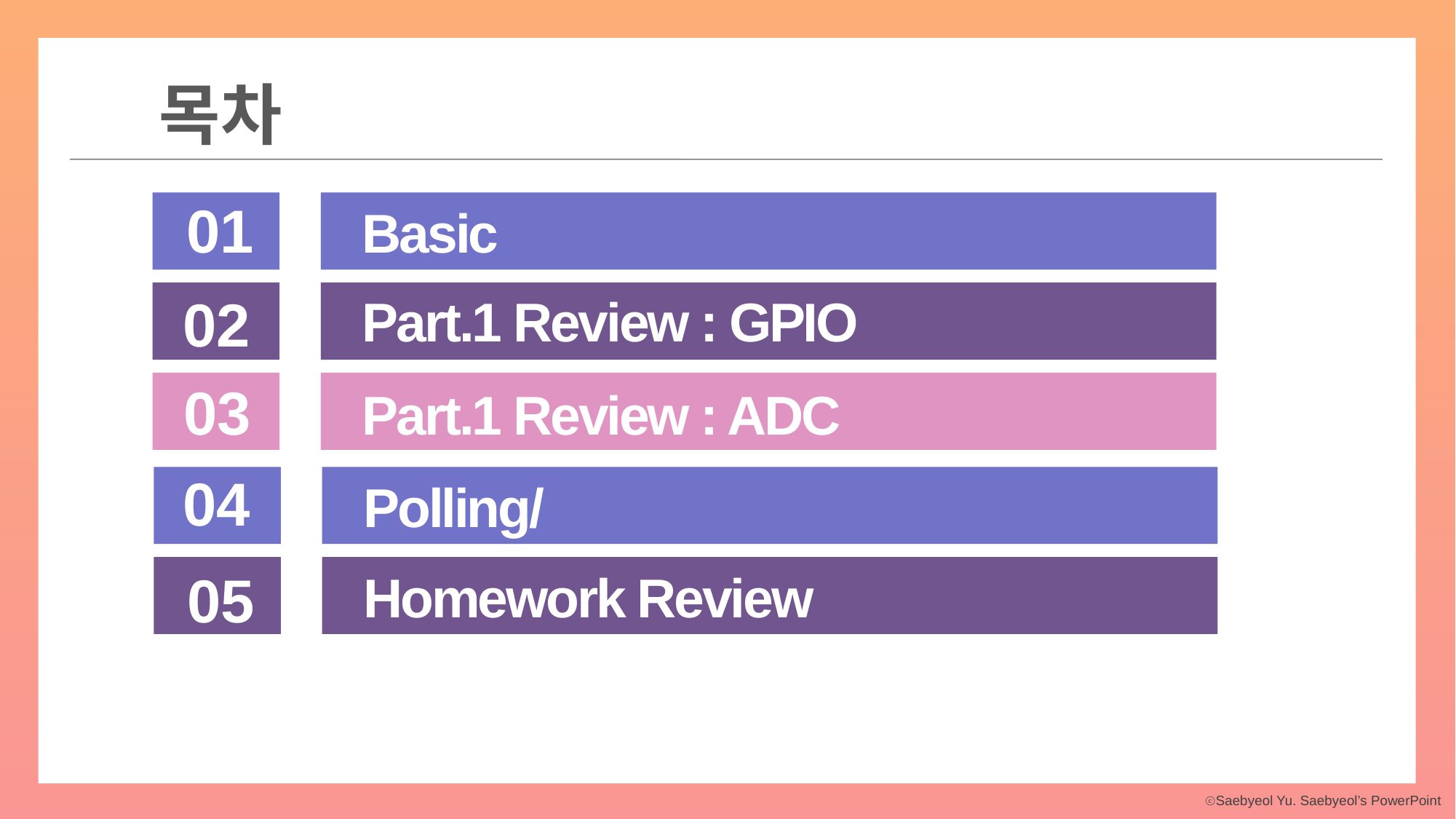

목차
01

Basic knowledge
02
Part.1 Review : GPIO

03

Part.1 Review : ADC
04

Polling/Interrupt
05

Homework Review